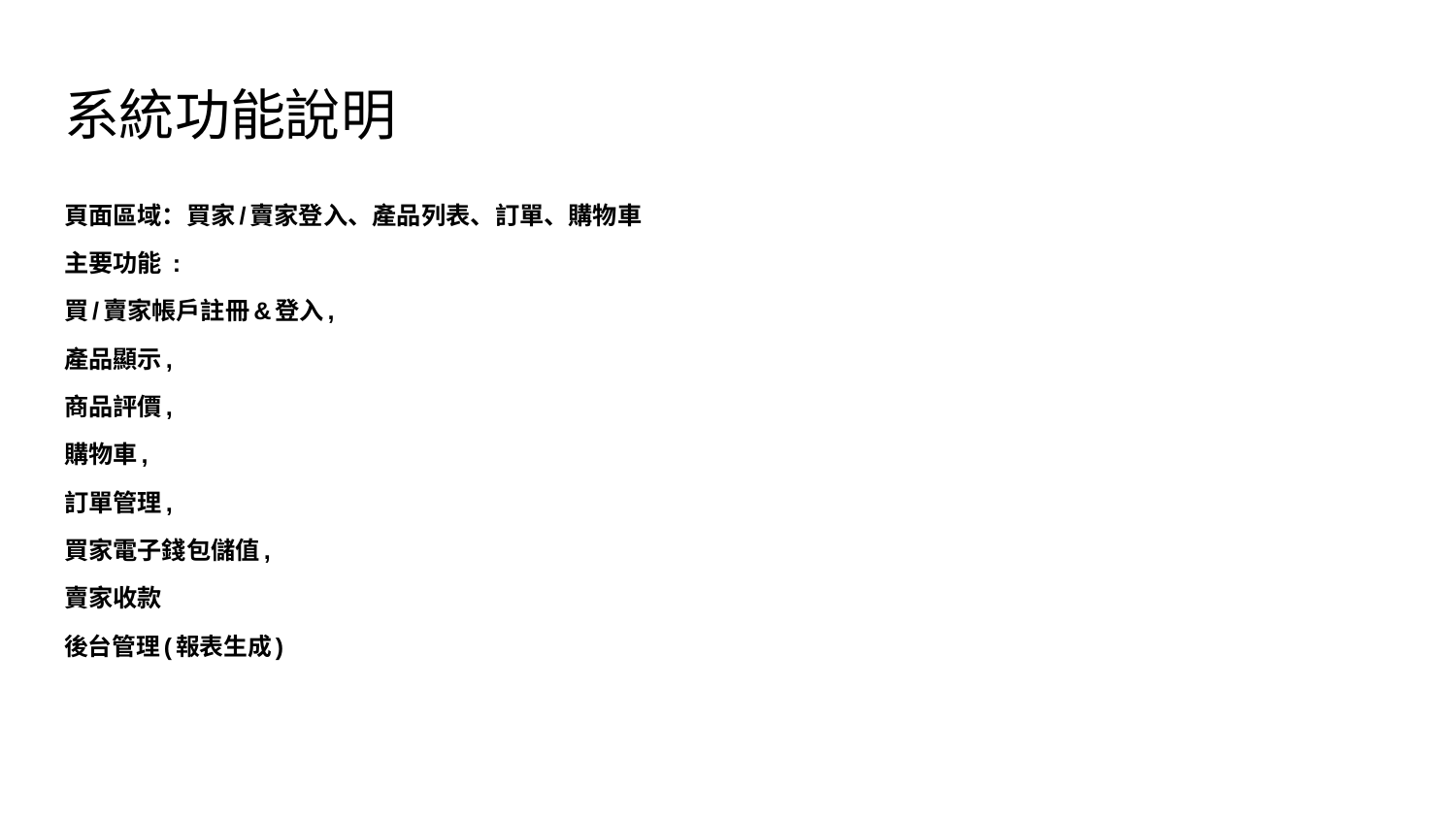

# 系統功能說明
頁面區域：買家/賣家登入、產品列表、訂單、購物車
主要功能 :
買/賣家帳戶註冊&登入,
產品顯示,
商品評價,
購物車,
訂單管理,
買家電子錢包儲值,
賣家收款
後台管理(報表生成)